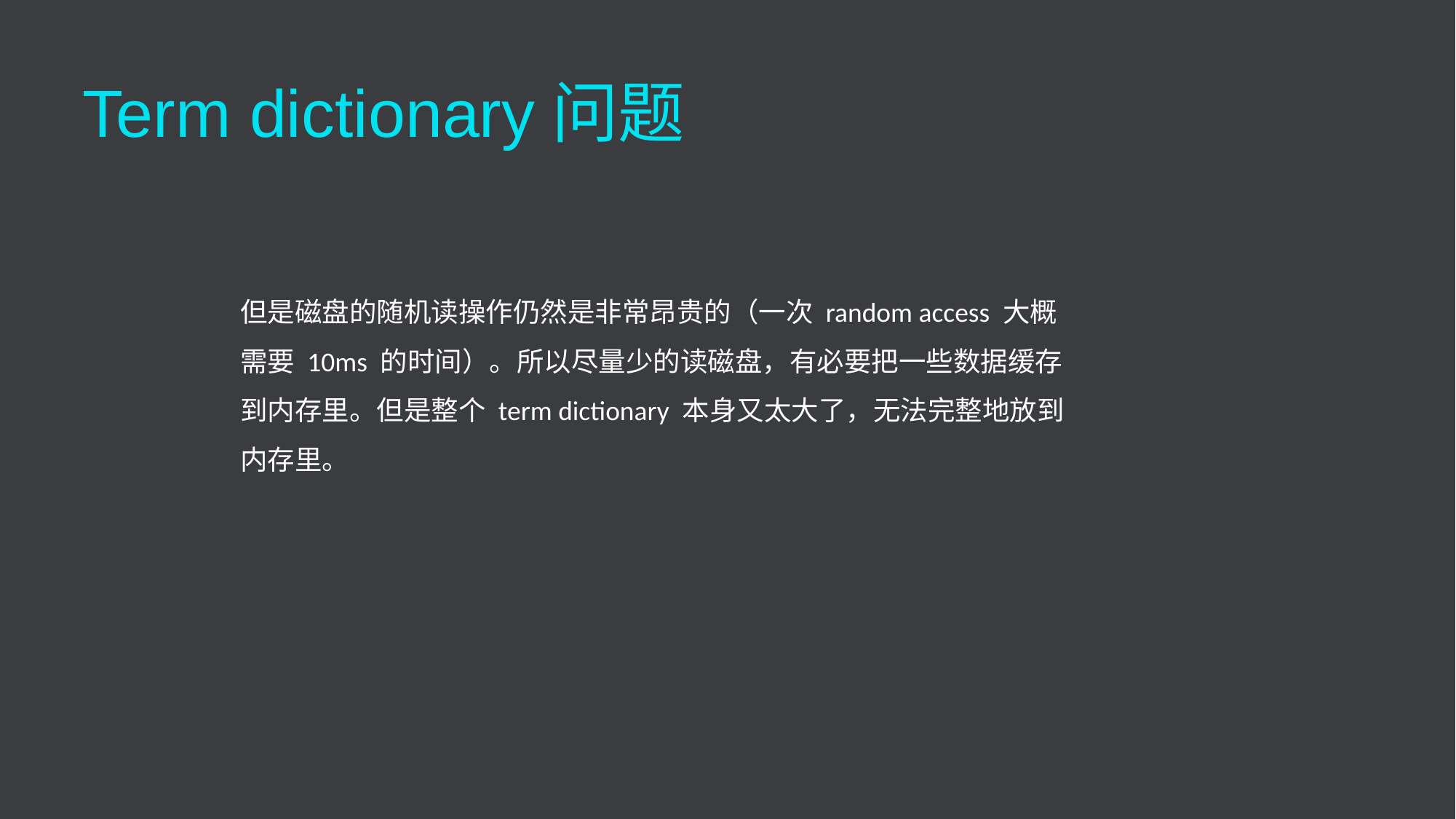

# Term dictionary问题
但是磁盘的随机读操作仍然是非常昂贵的（一次 random access 大概需要 10ms 的时间）。所以尽量少的读磁盘，有必要把一些数据缓存到内存里。但是整个 term dictionary 本身又太大了，无法完整地放到内存里。